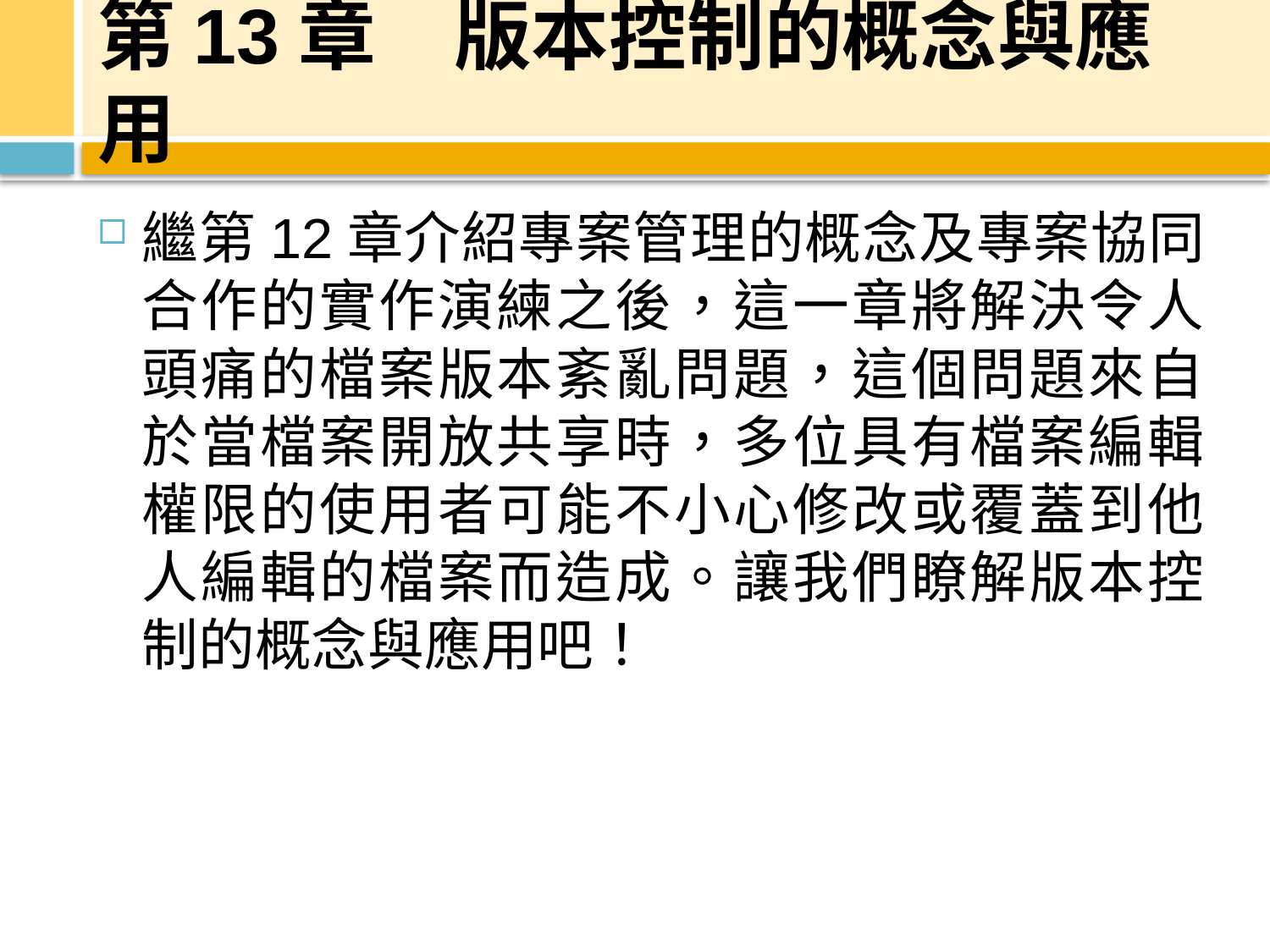

# 第13章　版本控制的概念與應用
繼第12章介紹專案管理的概念及專案協同合作的實作演練之後，這一章將解決令人頭痛的檔案版本紊亂問題，這個問題來自於當檔案開放共享時，多位具有檔案編輯權限的使用者可能不小心修改或覆蓋到他人編輯的檔案而造成。讓我們瞭解版本控制的概念與應用吧！